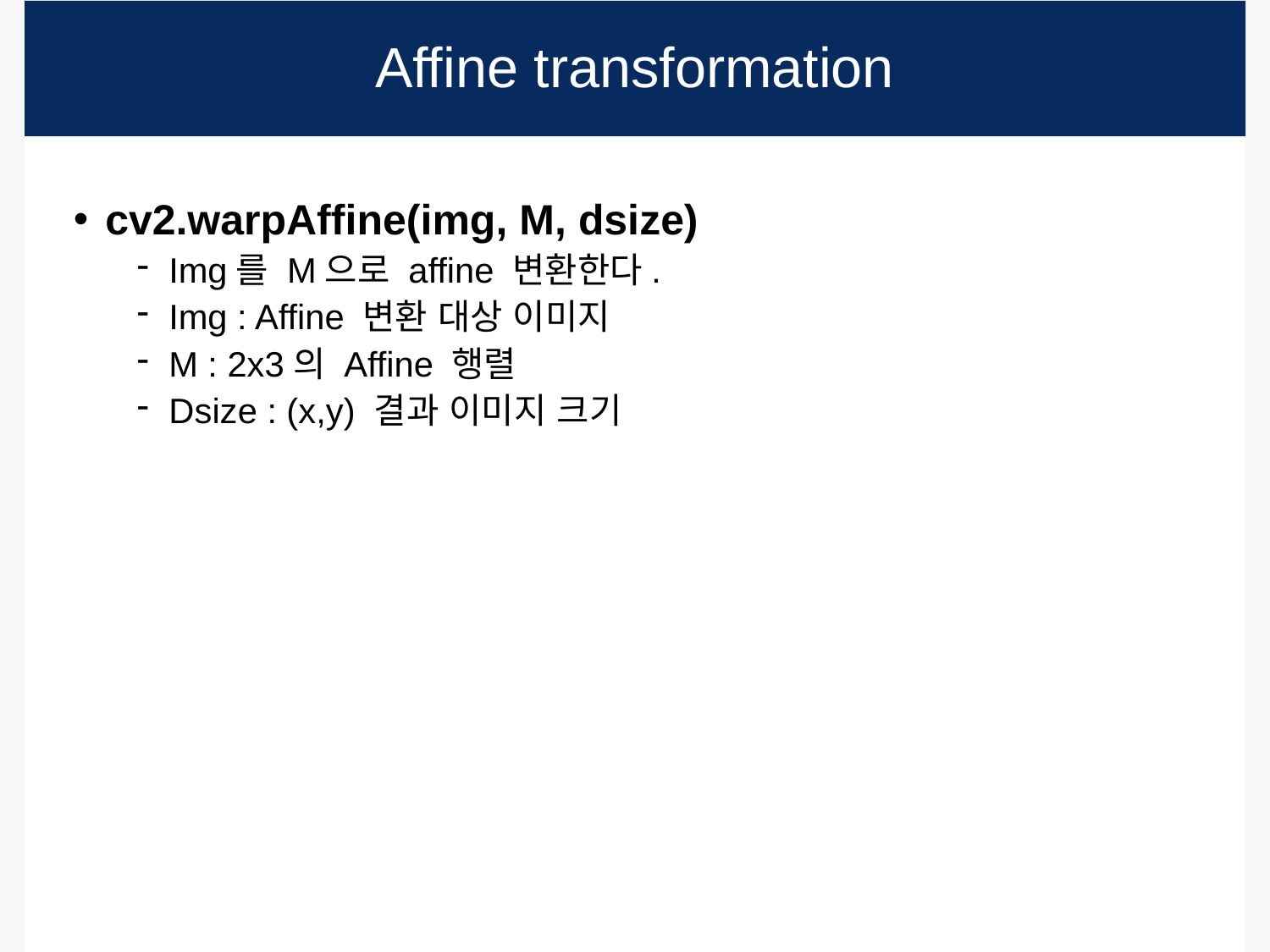

# Affine transformation
cv2.warpAffine(img, M, dsize)
Img를 M으로 affine 변환한다.
Img : Affine 변환 대상 이미지
M : 2x3의 Affine 행렬
Dsize : (x,y) 결과 이미지 크기